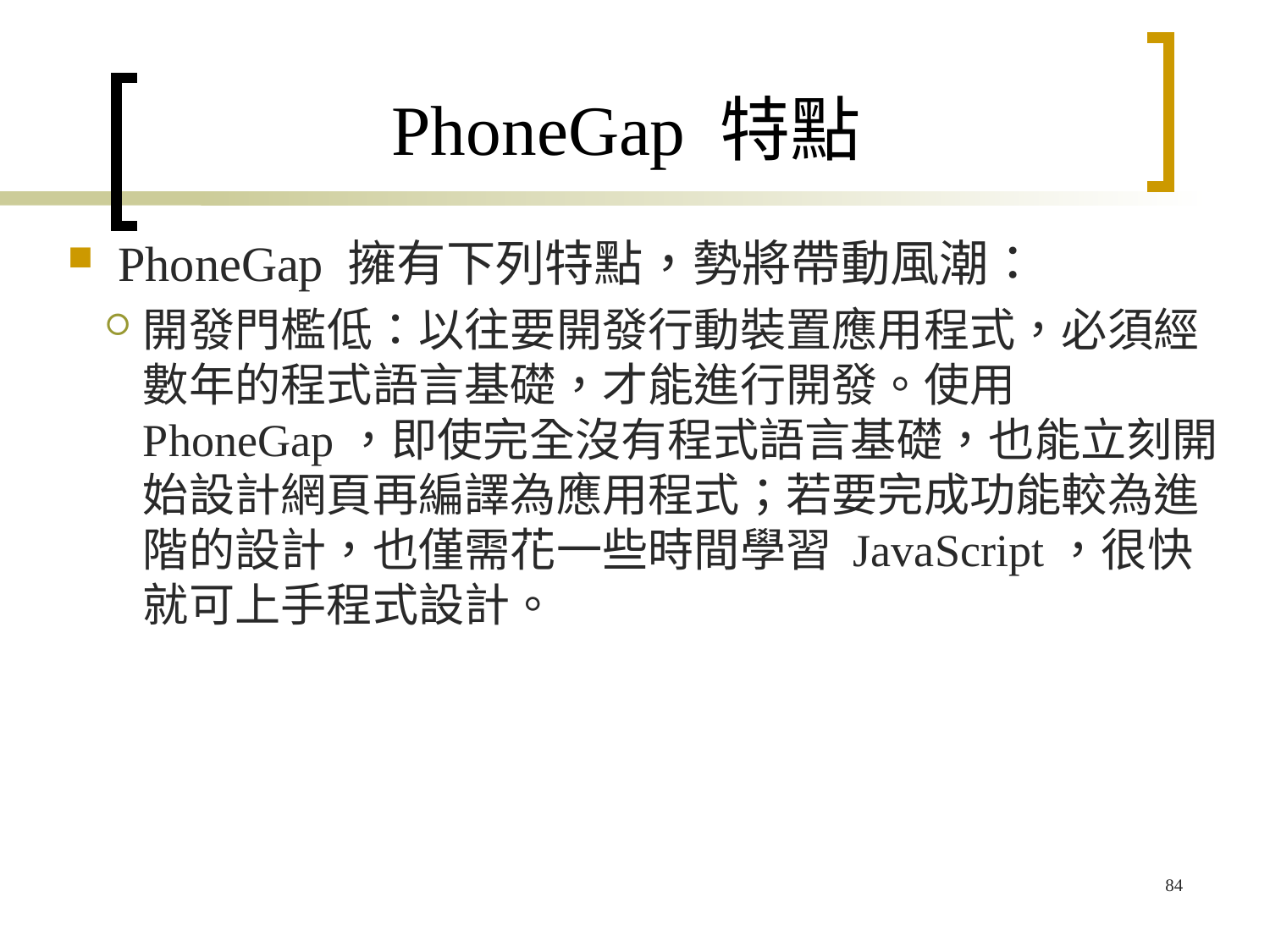

# PhoneGap 特點
PhoneGap 擁有下列特點，勢將帶動風潮：
開發門檻低：以往要開發行動裝置應用程式，必須經數年的程式語言基礎，才能進行開發。使用 PhoneGap，即使完全沒有程式語言基礎，也能立刻開始設計網頁再編譯為應用程式；若要完成功能較為進階的設計，也僅需花一些時間學習 JavaScript，很快就可上手程式設計。

84